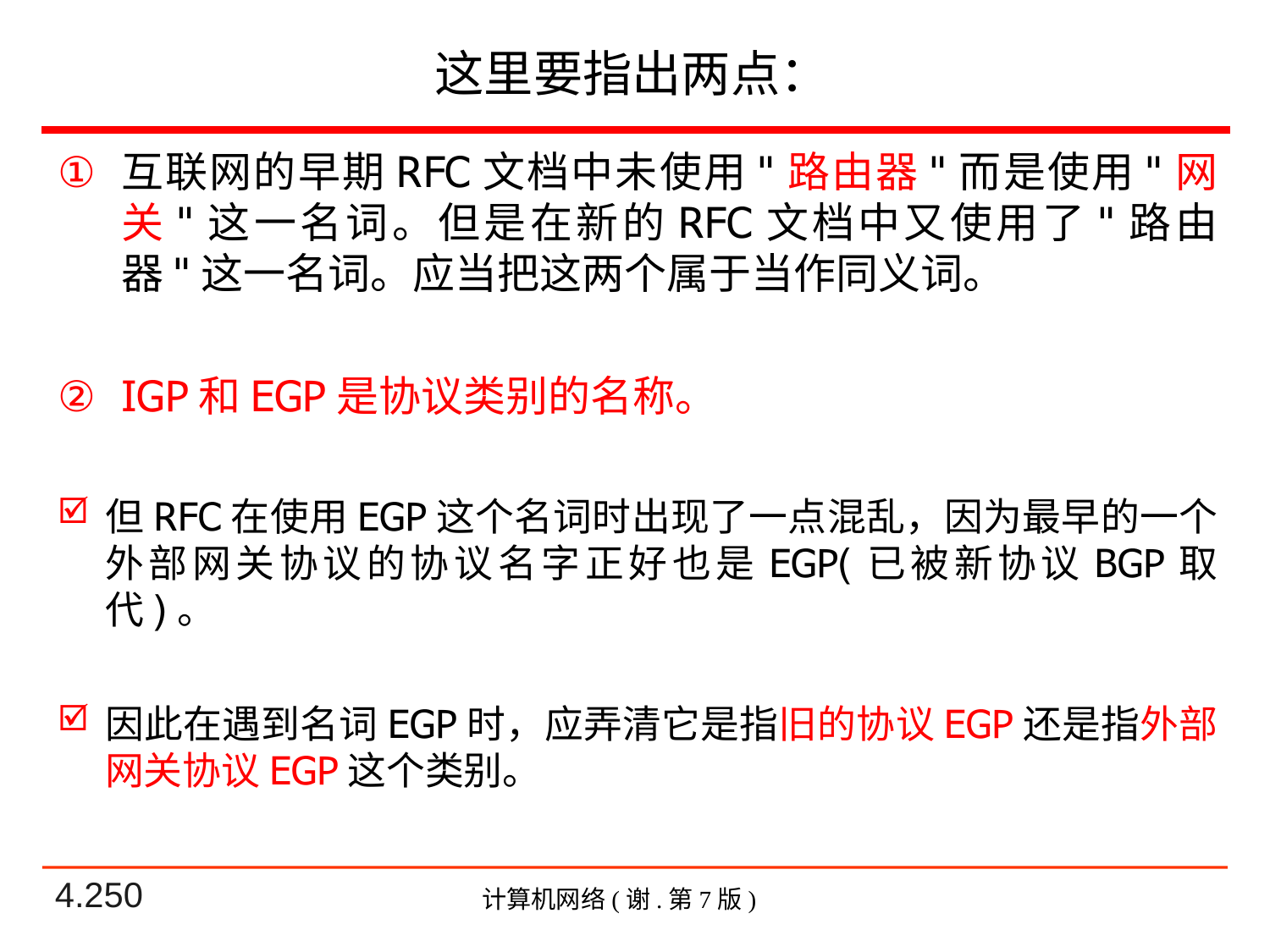

# 这里要指出两点：
互联网的早期RFC文档中未使用"路由器"而是使用"网关"这一名词。但是在新的RFC文档中又使用了"路由器"这一名词。应当把这两个属于当作同义词。

IGP和EGP是协议类别的名称。

但RFC在使用EGP这个名词时出现了一点混乱，因为最早的一个外部网关协议的协议名字正好也是EGP(已被新协议BGP取代)。

因此在遇到名词EGP时，应弄清它是指旧的协议EGP还是指外部网关协议EGP这个类别。